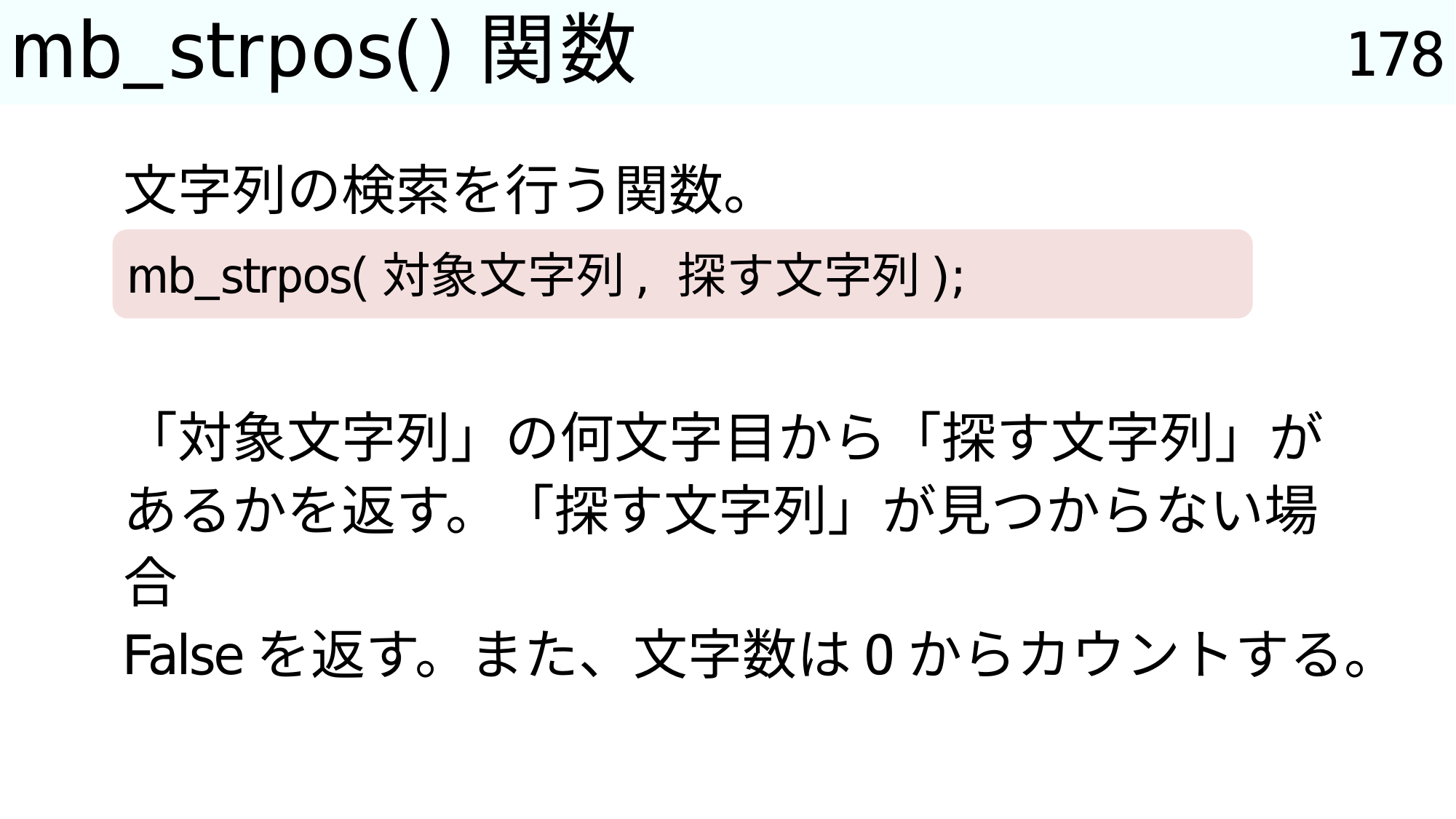

178
# mb_strpos()関数
文字列の検索を行う関数。

「対象文字列」の何文字目から「探す文字列」が
あるかを返す。「探す文字列」が見つからない場合
Falseを返す。また、文字数は0からカウントする。
mb_strpos(対象文字列, 探す文字列);